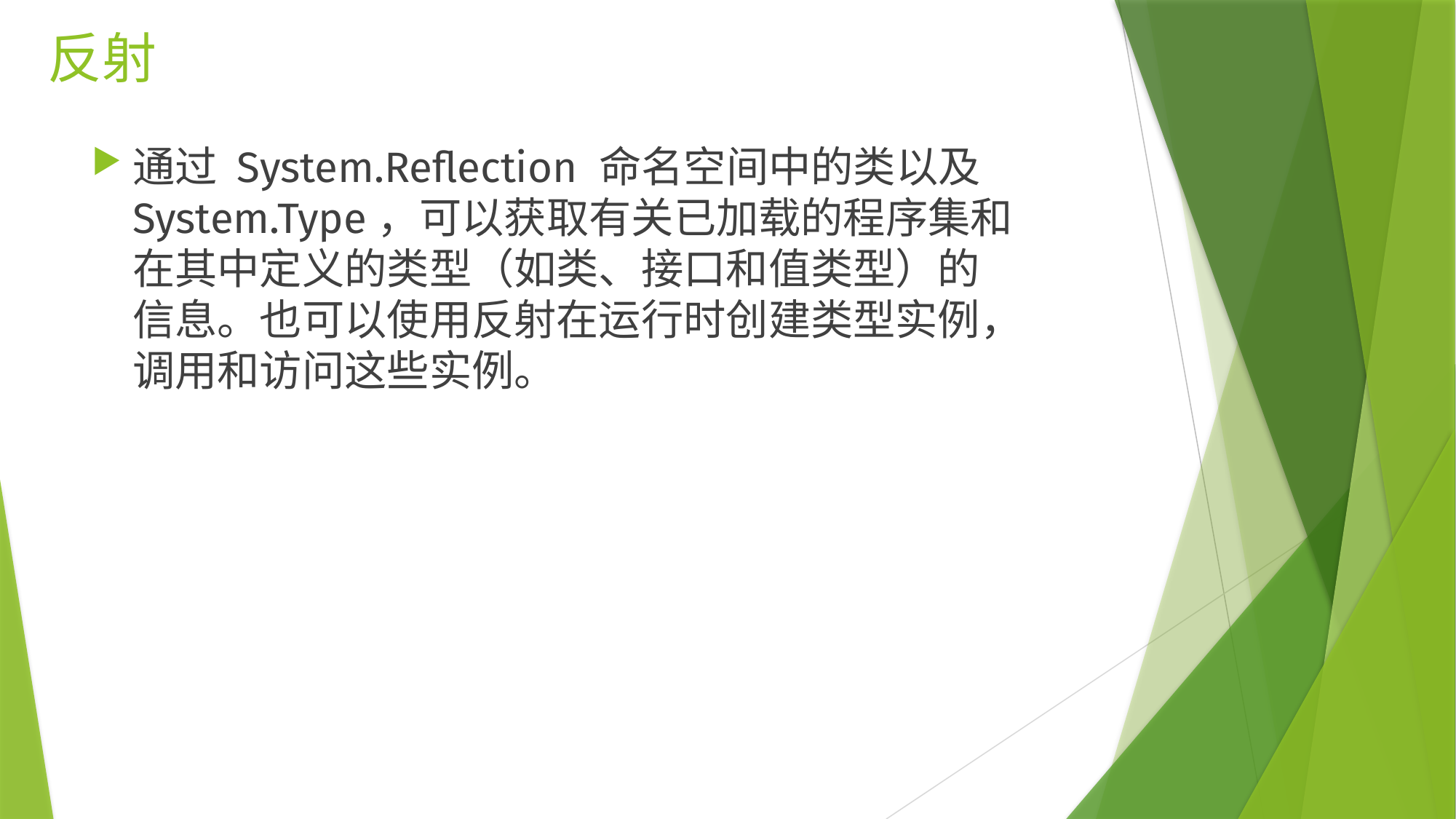

# 反射
通过 System.Reflection 命名空间中的类以及 System.Type，可以获取有关已加载的程序集和在其中定义的类型（如类、接口和值类型）的信息。也可以使用反射在运行时创建类型实例，调用和访问这些实例。